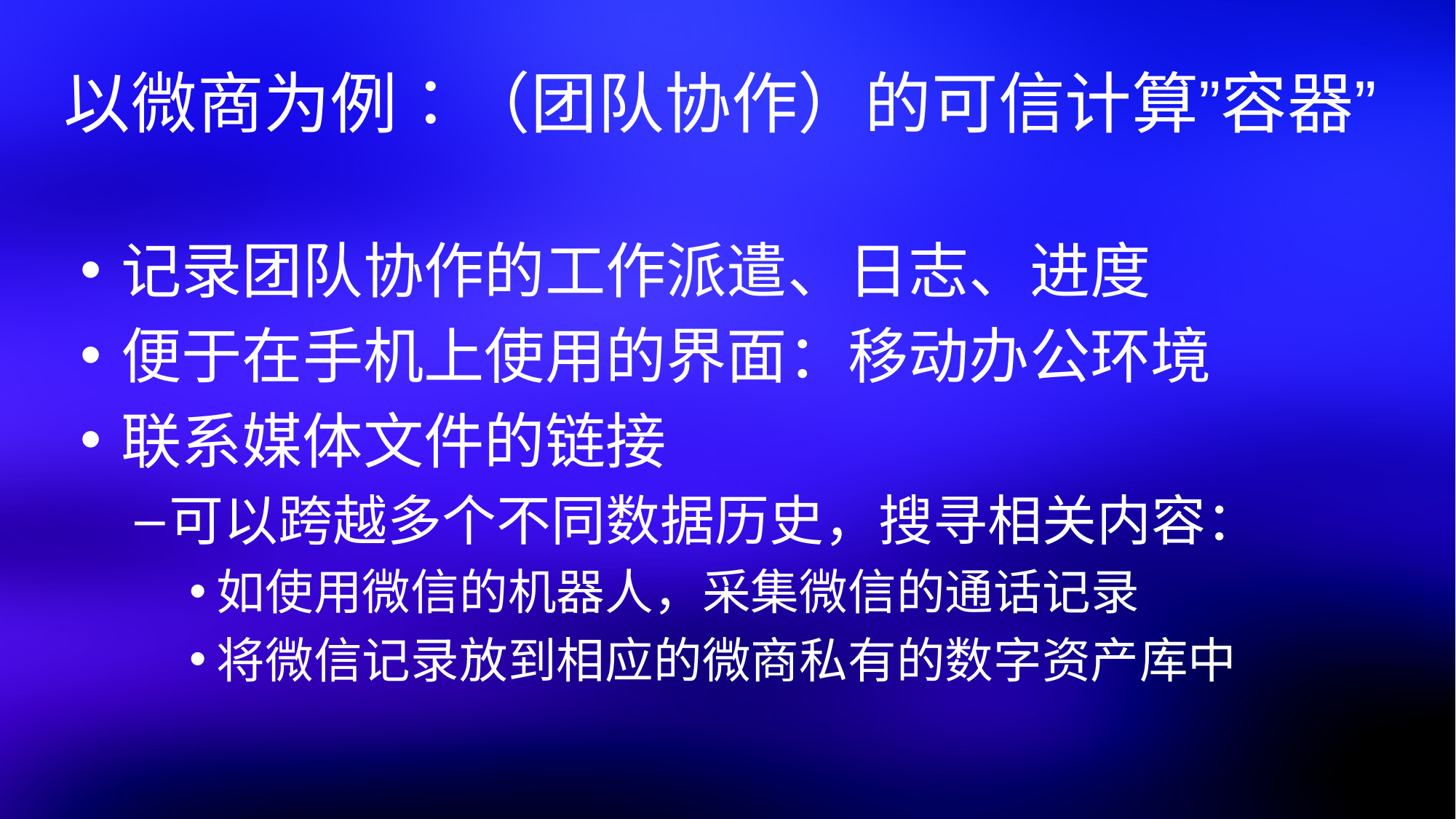

# 以微商为例：（团队协作）的可信计算”容器”
记录团队协作的工作派遣、日志、进度
便于在手机上使用的界面：移动办公环境
联系媒体文件的链接
可以跨越多个不同数据历史，搜寻相关内容：
如使用微信的机器人，采集微信的通话记录
将微信记录放到相应的微商私有的数字资产库中